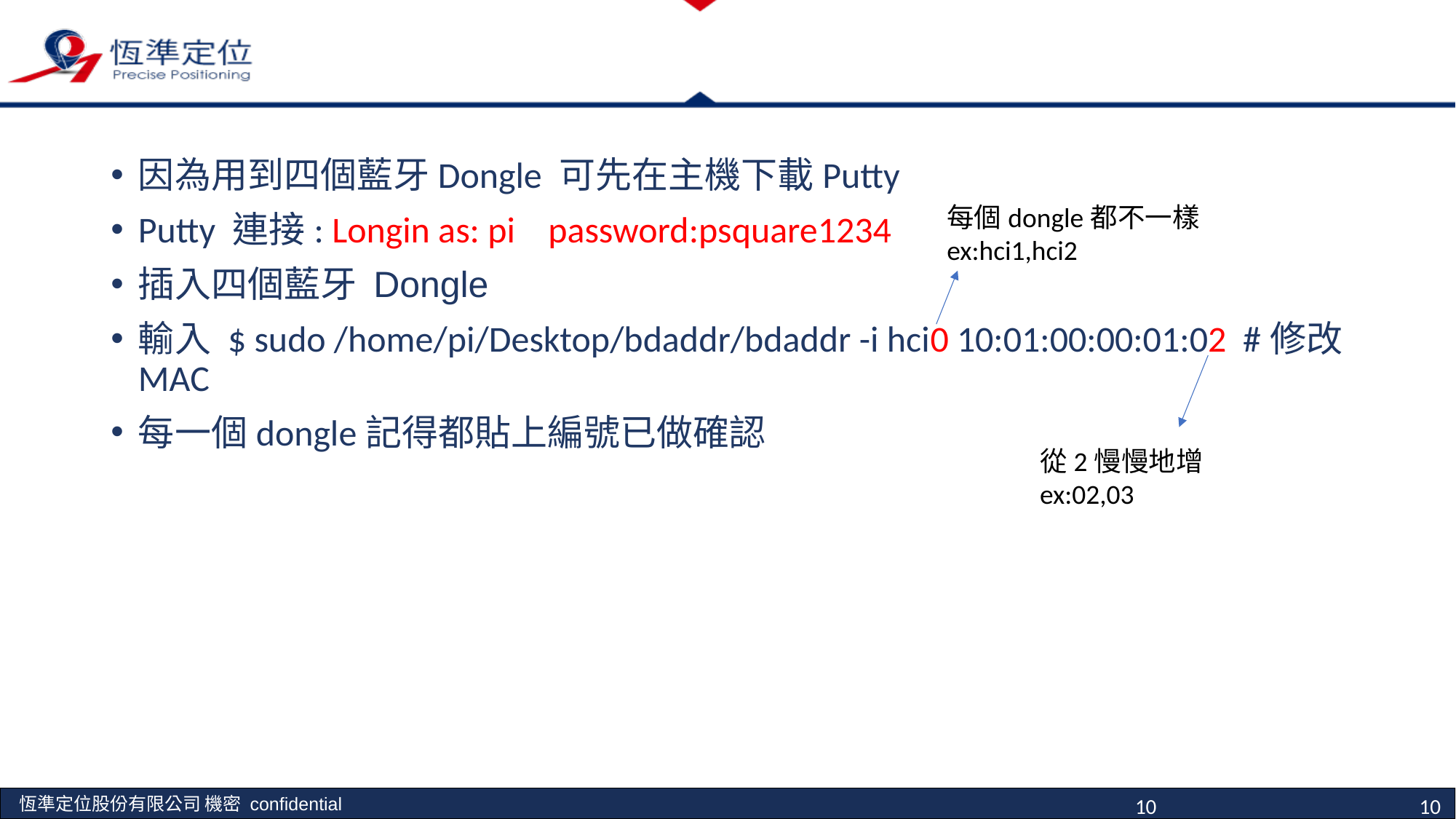

#
因為用到四個藍牙Dongle 可先在主機下載Putty
Putty 連接: Longin as: pi    password:psquare1234
插入四個藍牙 Dongle
輸入 $ sudo /home/pi/Desktop/bdaddr/bdaddr -i hci0 10:01:00:00:01:02  #修改MAC
每一個dongle記得都貼上編號已做確認

每個dongle都不一樣ex:hci1,hci2

從2慢慢地增 ex:02,03

10